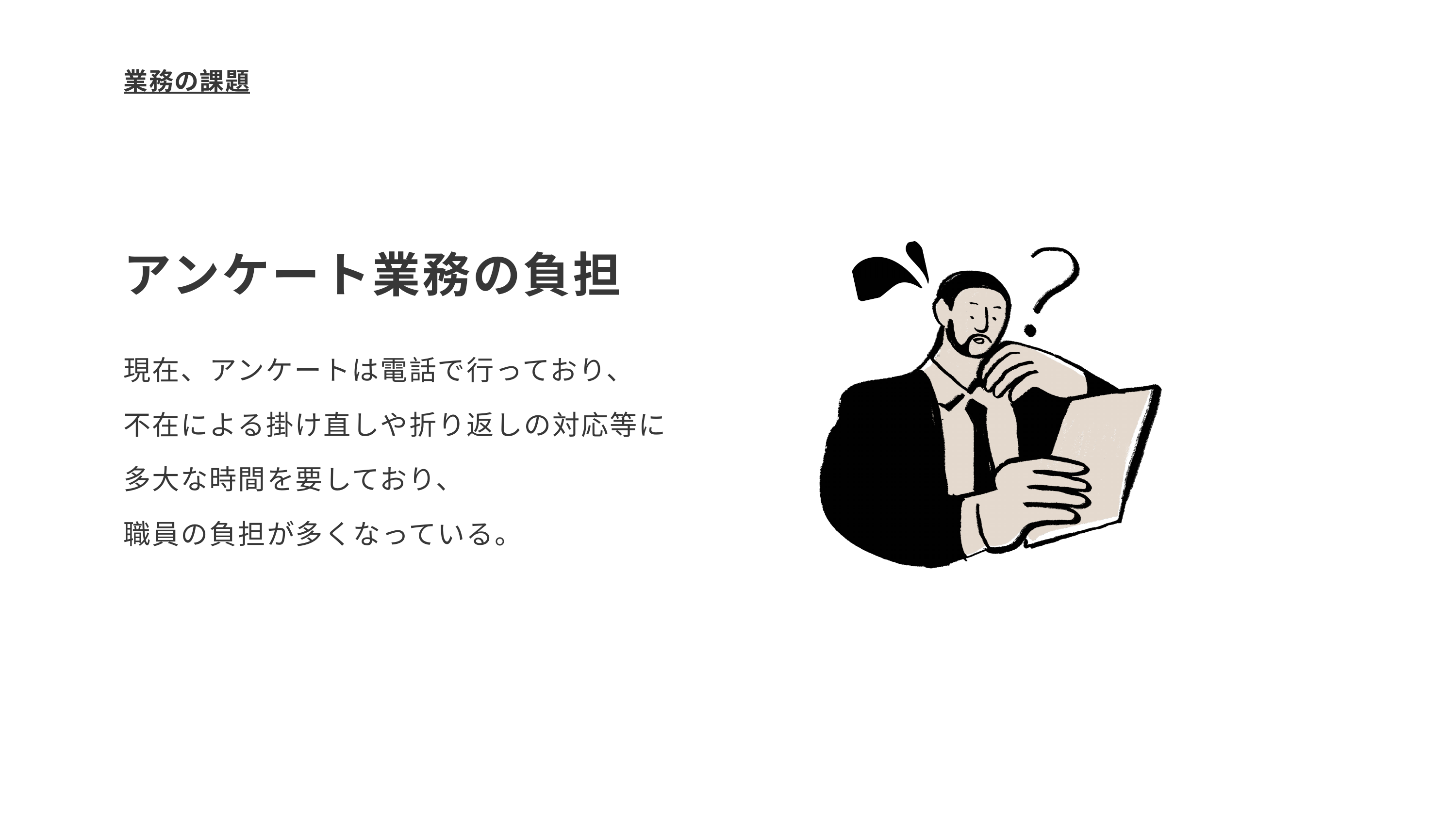

業務の課題

アンケート業務の負担
現在、アンケートは電話で行っており、
不在による掛け直しや折り返しの対応等に
多大な時間を要しており、
職員の負担が多くなっている。